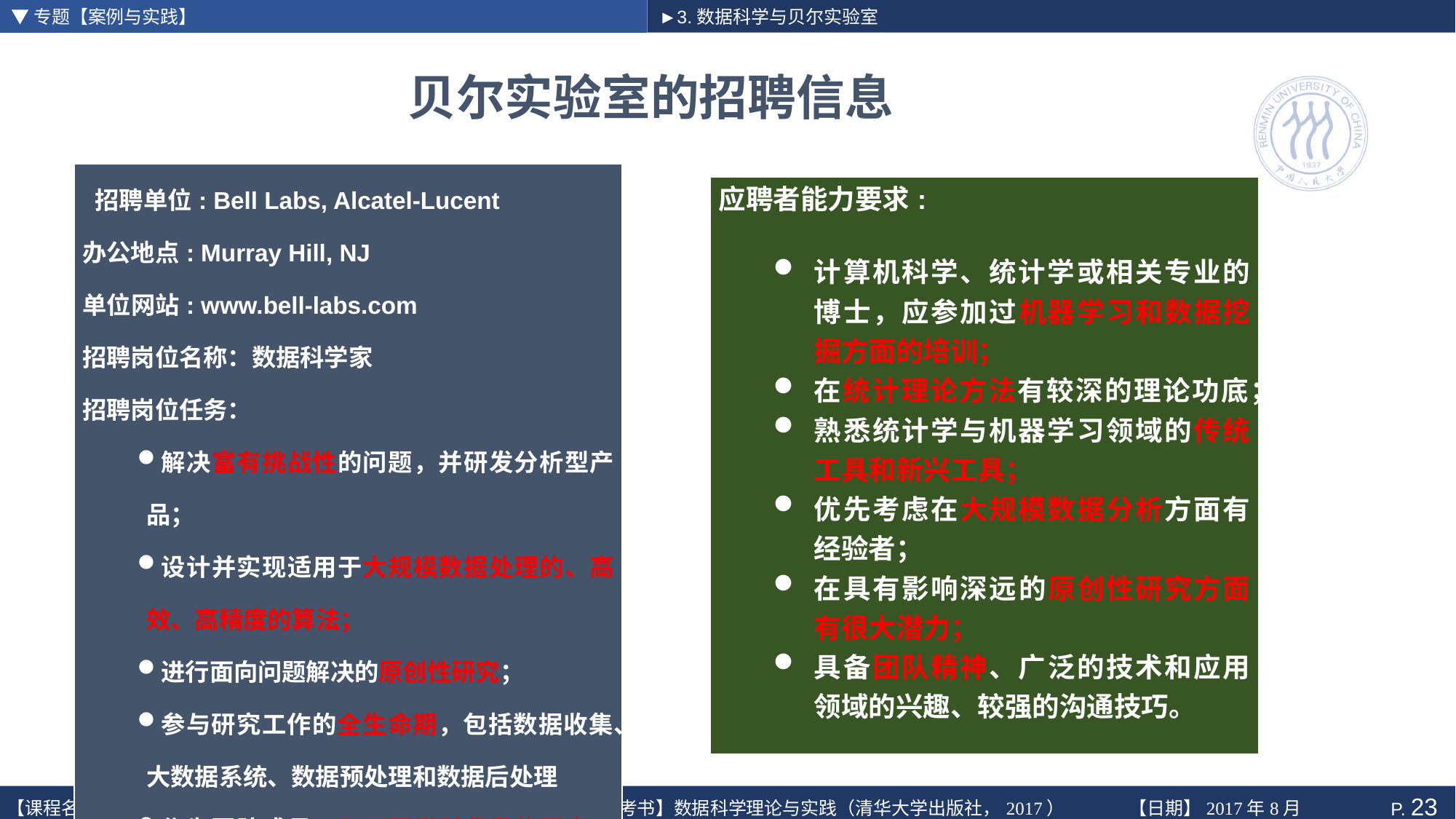

▼专题【案例与实践】
►3.数据科学与贝尔实验室
# 贝尔实验室的招聘信息
| 招聘单位: Bell Labs, Alcatel-Lucent 办公地点: Murray Hill, NJ 单位网站: www.bell-labs.com 招聘岗位名称：数据科学家 招聘岗位任务： 解决富有挑战性的问题，并研发分析型产品； 设计并实现适用于大规模数据处理的、高效、高精度的算法； 进行面向问题解决的原创性研究； 参与研究工作的全生命期，包括数据收集、大数据系统、数据预处理和数据后处理 作为团队成员，与不同学科背景的同事一起合作。 |
| --- |
| 应聘者能力要求: 计算机科学、统计学或相关专业的博士，应参加过机器学习和数据挖掘方面的培训； 在统计理论方法有较深的理论功底； 熟悉统计学与机器学习领域的传统工具和新兴工具； 优先考虑在大规模数据分析方面有经验者； 在具有影响深远的原创性研究方面有很大潜力； 具备团队精神、广泛的技术和应用领域的兴趣、较强的沟通技巧。 |
| --- |